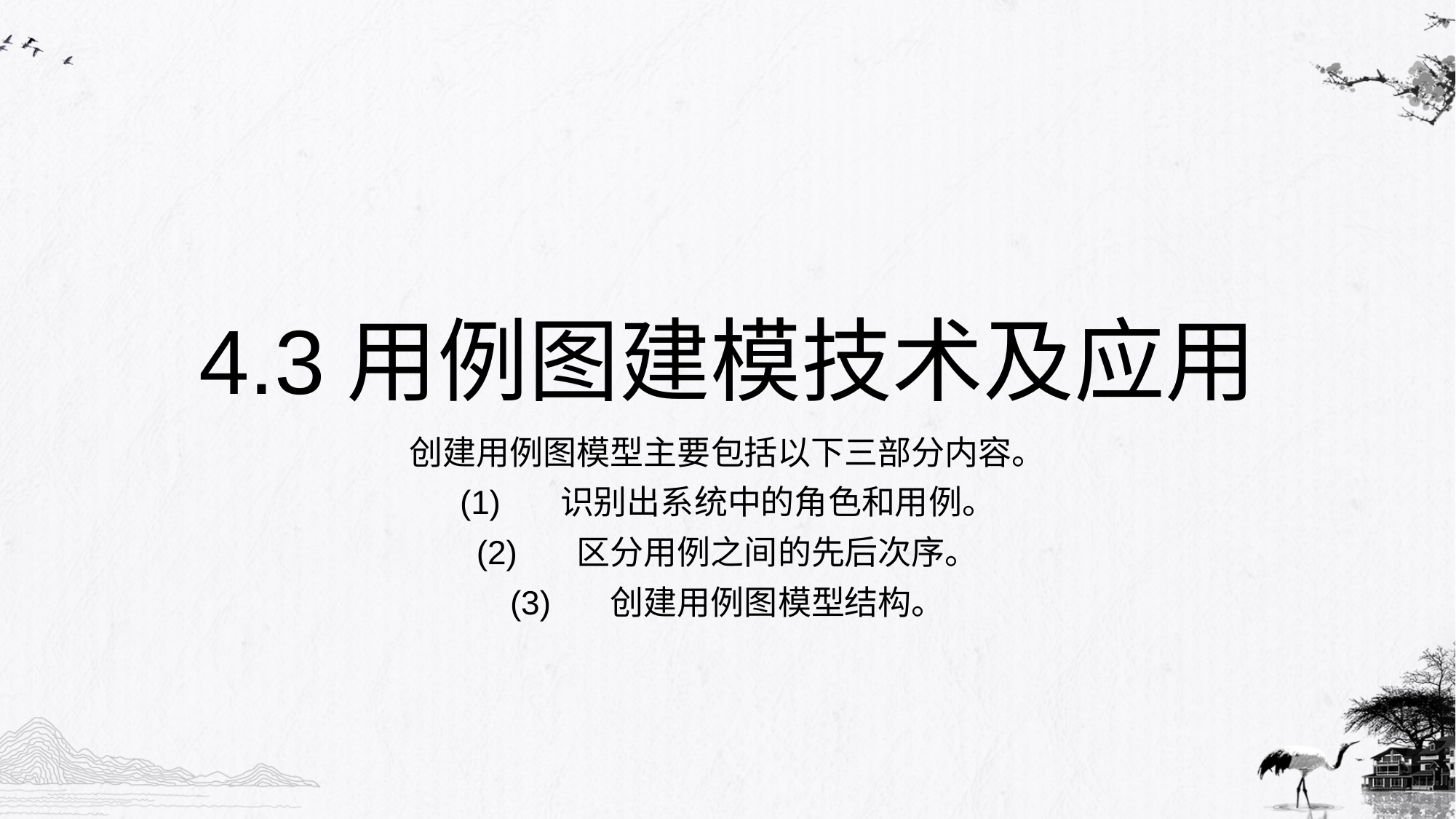

# 4.3用例图建模技术及应用
创建用例图模型主要包括以下三部分内容。
(1)	识别出系统中的角色和用例。
(2)	区分用例之间的先后次序。
(3)	创建用例图模型结构。